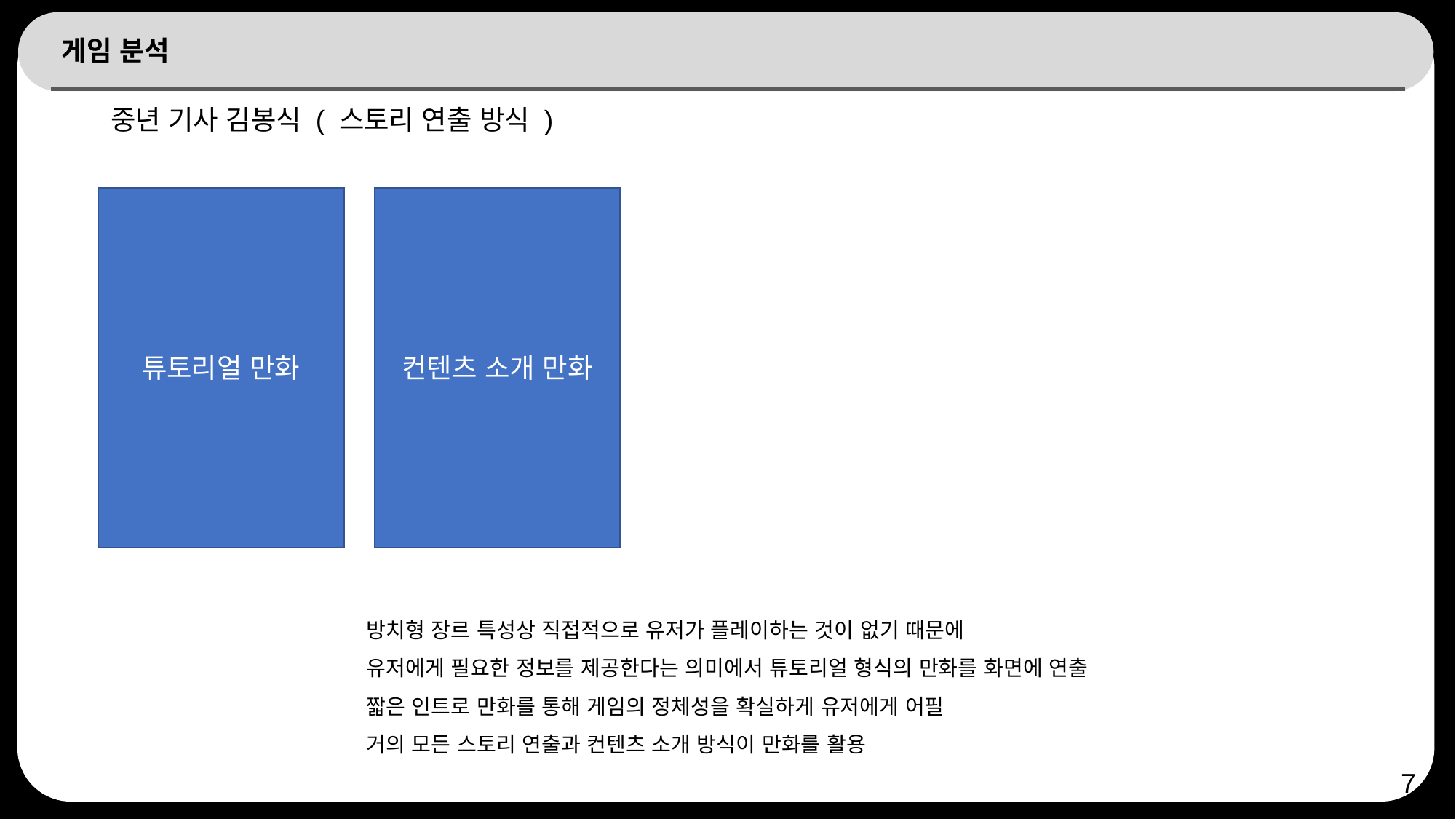

# 게임 분석
중년 기사 김봉식 ( 스토리 연출 방식 )
튜토리얼 만화
컨텐츠 소개 만화
방치형 장르 특성상 직접적으로 유저가 플레이하는 것이 없기 때문에
유저에게 필요한 정보를 제공한다는 의미에서 튜토리얼 형식의 만화를 화면에 연출
짧은 인트로 만화를 통해 게임의 정체성을 확실하게 유저에게 어필
거의 모든 스토리 연출과 컨텐츠 소개 방식이 만화를 활용
7